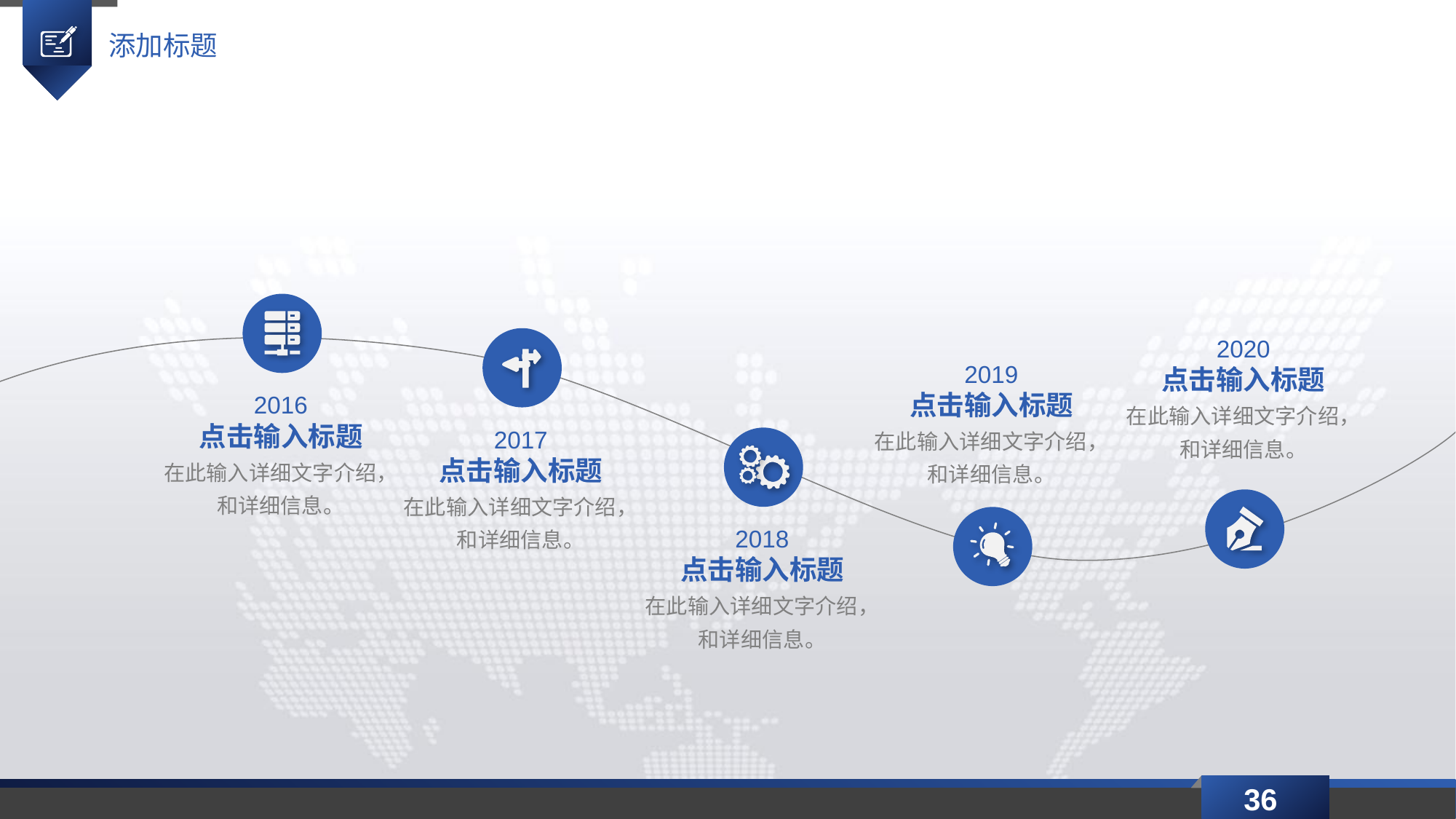

添加标题

2020
点击输入标题
在此输入详细文字介绍，
和详细信息。

2019
点击输入标题
在此输入详细文字介绍，
和详细信息。
2016
点击输入标题
在此输入详细文字介绍，
和详细信息。
2017
点击输入标题
在此输入详细文字介绍，
和详细信息。

2018
点击输入标题
在此输入详细文字介绍，
和详细信息。

36

延时符